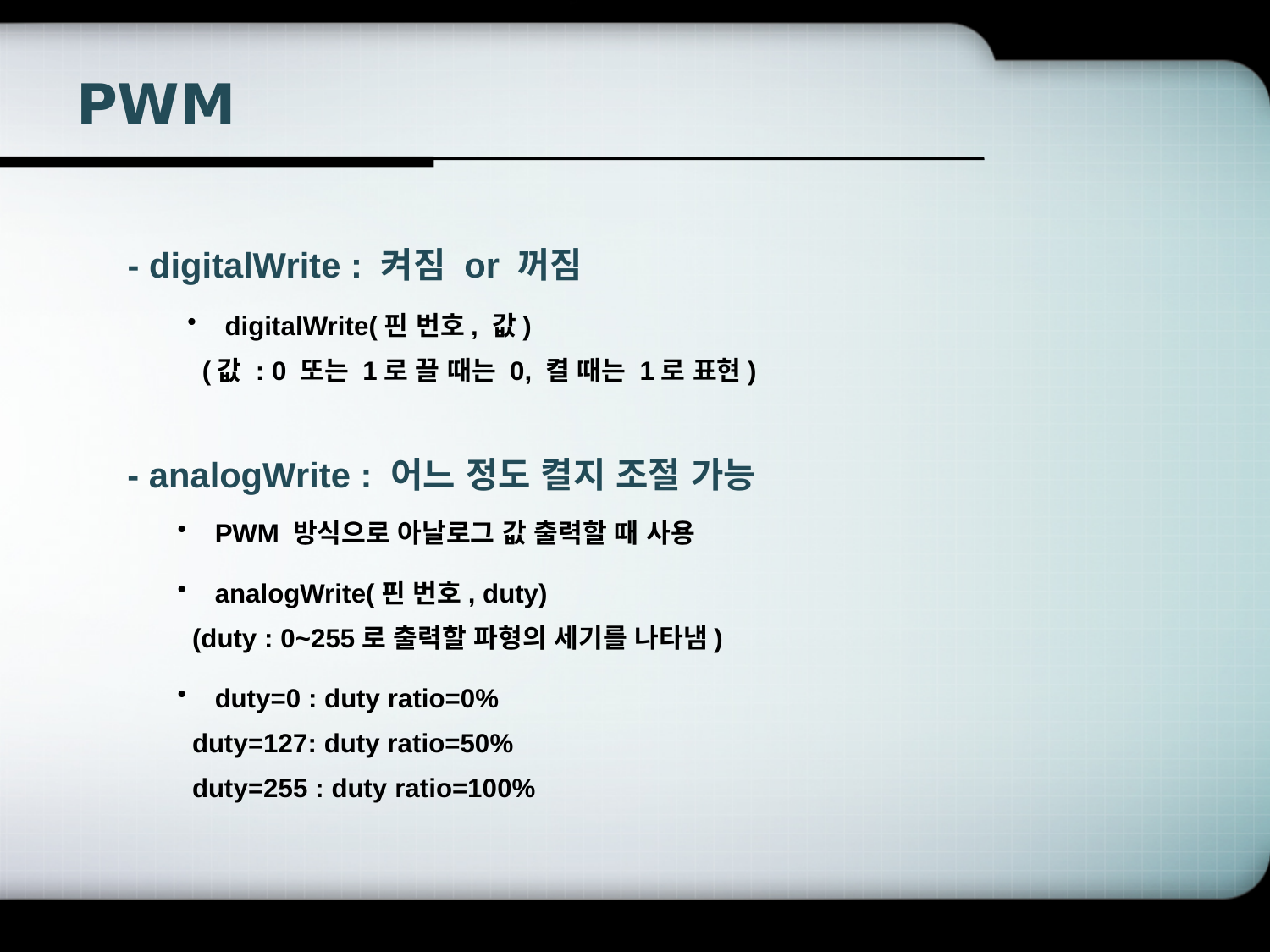

# PWM
- digitalWrite : 켜짐 or 꺼짐
 digitalWrite(핀 번호, 값)
  (값 : 0 또는 1로 끌 때는 0, 켤 때는 1로 표현)
- analogWrite : 어느 정도 켤지 조절 가능
 PWM 방식으로 아날로그 값 출력할 때 사용

 analogWrite(핀 번호, duty)
  (duty : 0~255로 출력할 파형의 세기를 나타냄)

 duty=0 : duty ratio=0%
  duty=127: duty ratio=50%
  duty=255 : duty ratio=100%